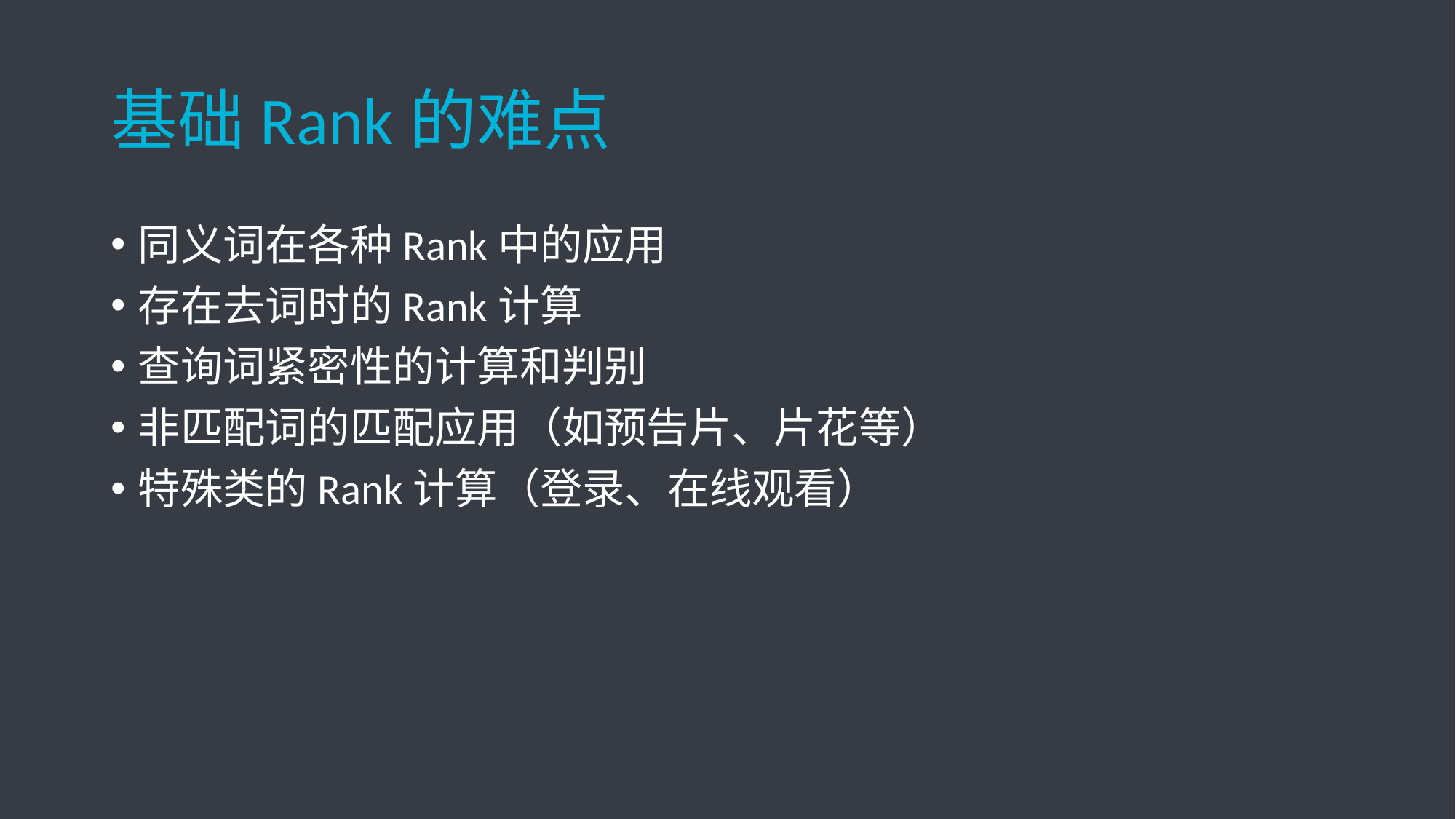

# 基础Rank的难点
同义词在各种Rank中的应用
存在去词时的Rank计算
查询词紧密性的计算和判别
非匹配词的匹配应用（如预告片、片花等）
特殊类的Rank计算（登录、在线观看）